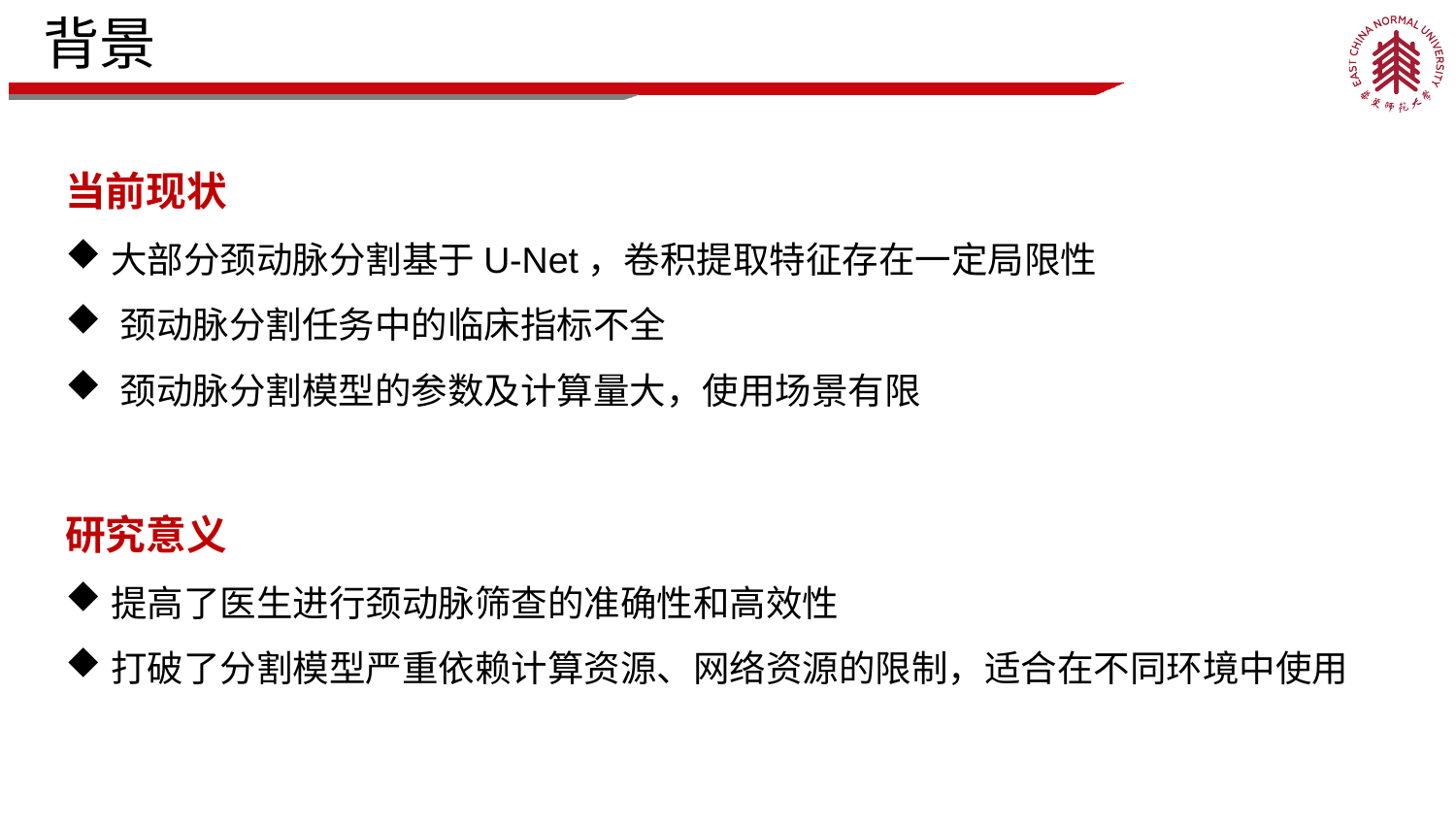

背景
当前现状
大部分颈动脉分割基于U-Net，卷积提取特征存在一定局限性
颈动脉分割任务中的临床指标不全
颈动脉分割模型的参数及计算量大，使用场景有限
研究意义
提高了医生进行颈动脉筛查的准确性和高效性
打破了分割模型严重依赖计算资源、网络资源的限制，适合在不同环境中使用